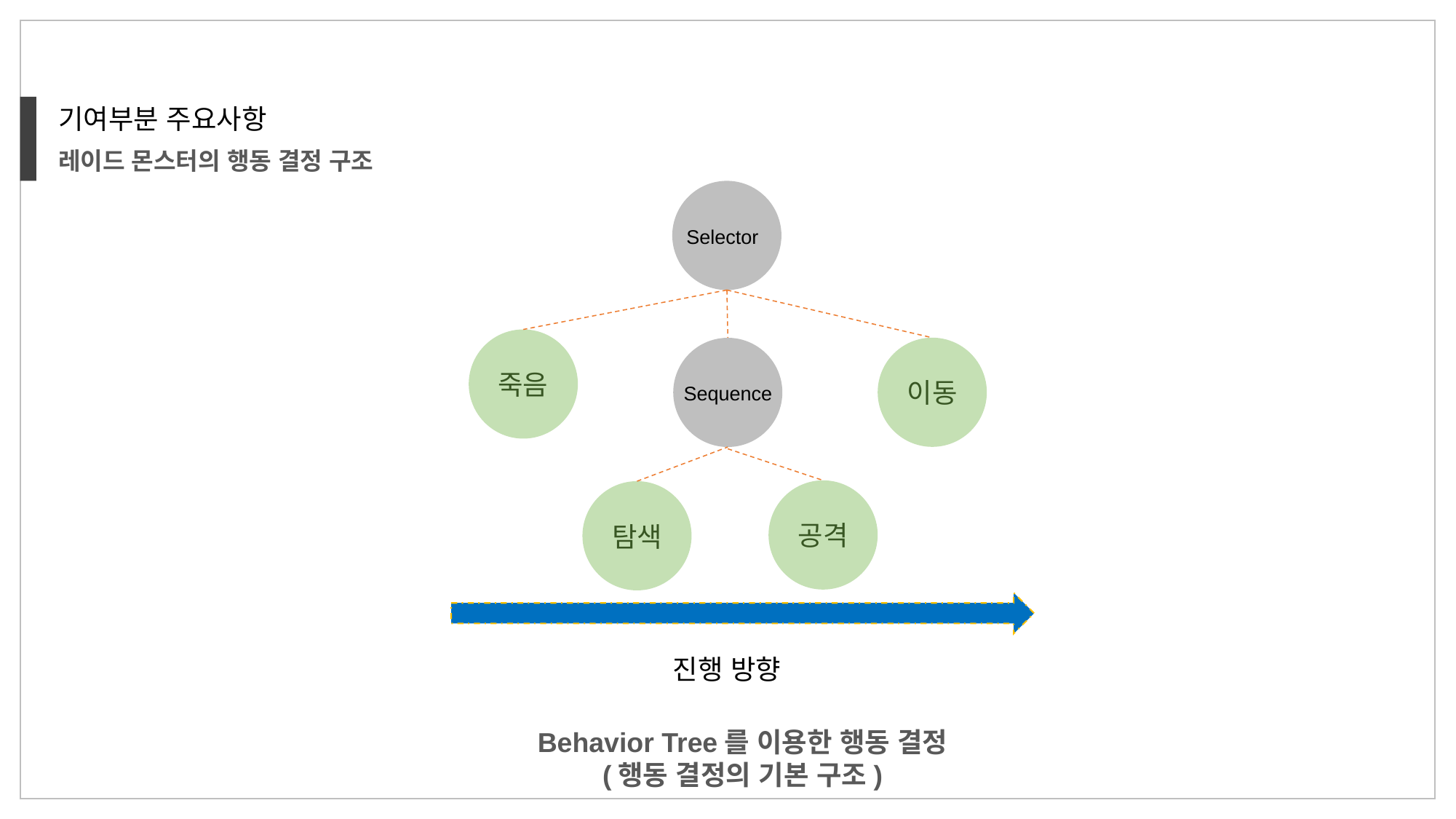

기여부분 주요사항
레이드 몬스터의 행동 결정 구조

Selector
죽음
이동

Sequence
공격
탐색

진행 방향
Behavior Tree를 이용한 행동 결정
(행동 결정의 기본 구조)